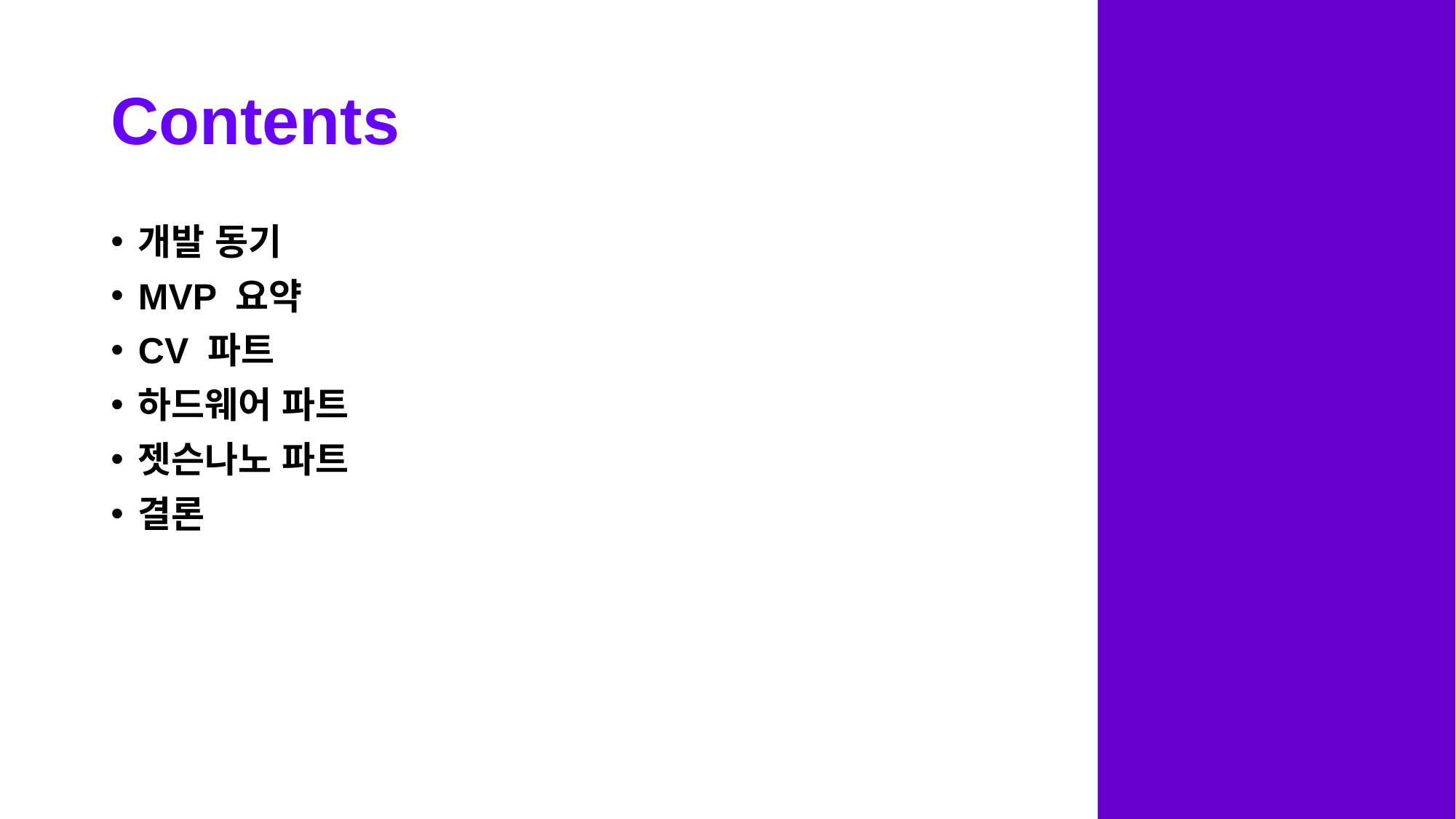

# Contents
개발 동기
MVP 요약
CV 파트
하드웨어 파트
젯슨나노 파트
결론